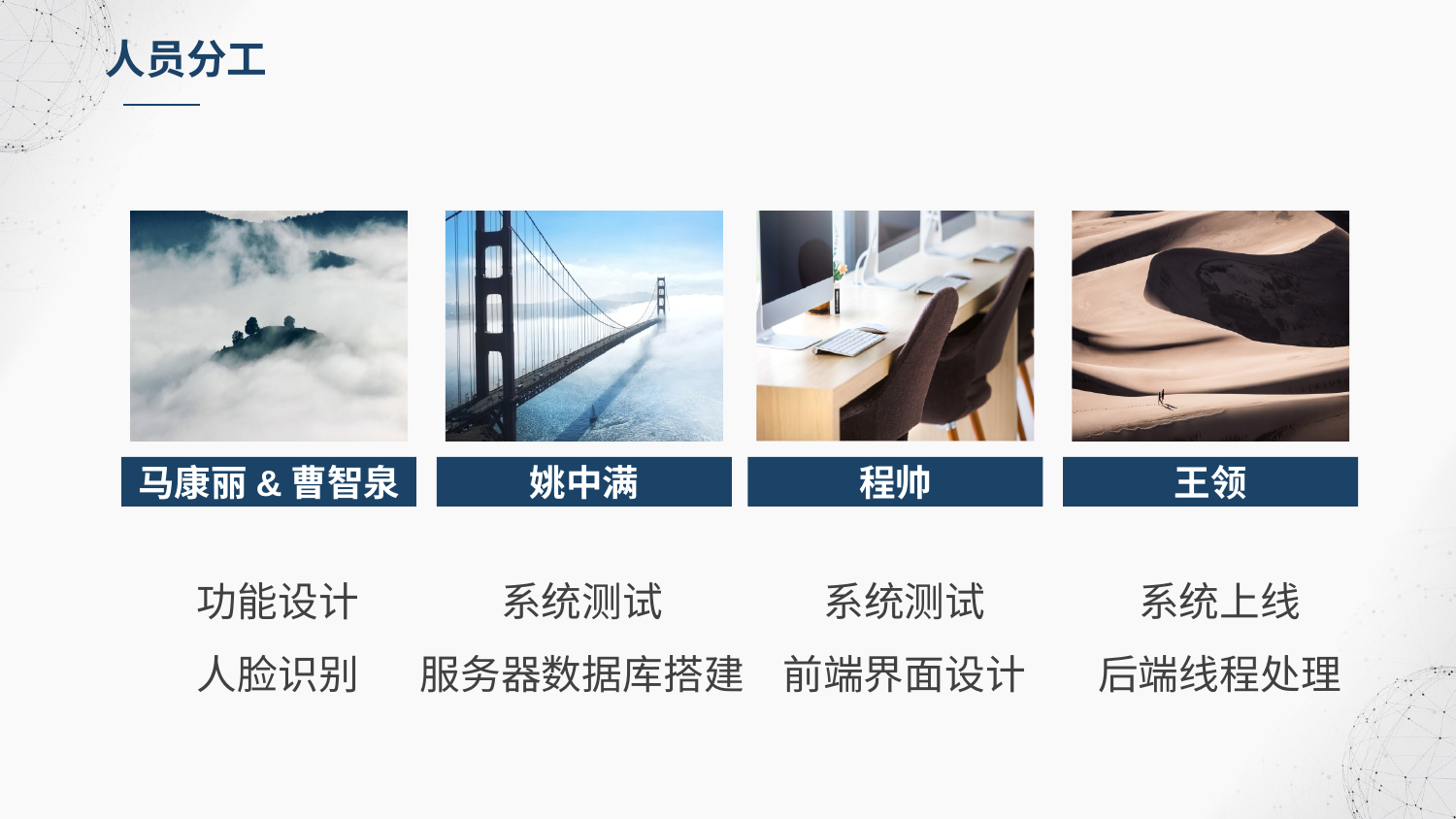

人员分工

马康丽&曹智泉
姚中满
程帅
王领
功能设计
人脸识别
系统测试
服务器数据库搭建
系统测试
前端界面设计
系统上线
后端线程处理